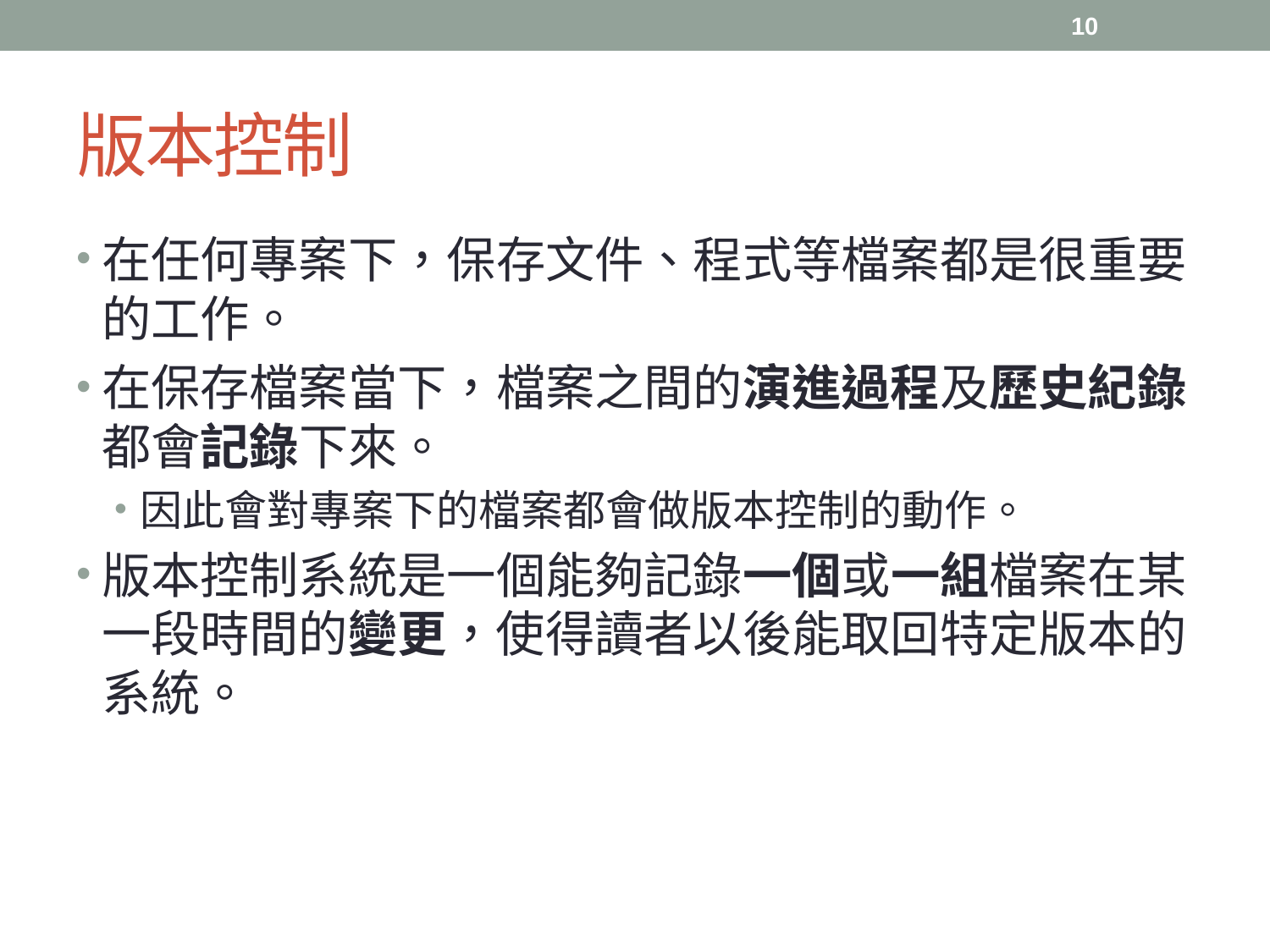

10
# 版本控制
在任何專案下，保存文件、程式等檔案都是很重要的工作。
在保存檔案當下，檔案之間的演進過程及歷史紀錄都會記錄下來。
因此會對專案下的檔案都會做版本控制的動作。
版本控制系統是一個能夠記錄一個或一組檔案在某一段時間的變更，使得讀者以後能取回特定版本的系統。